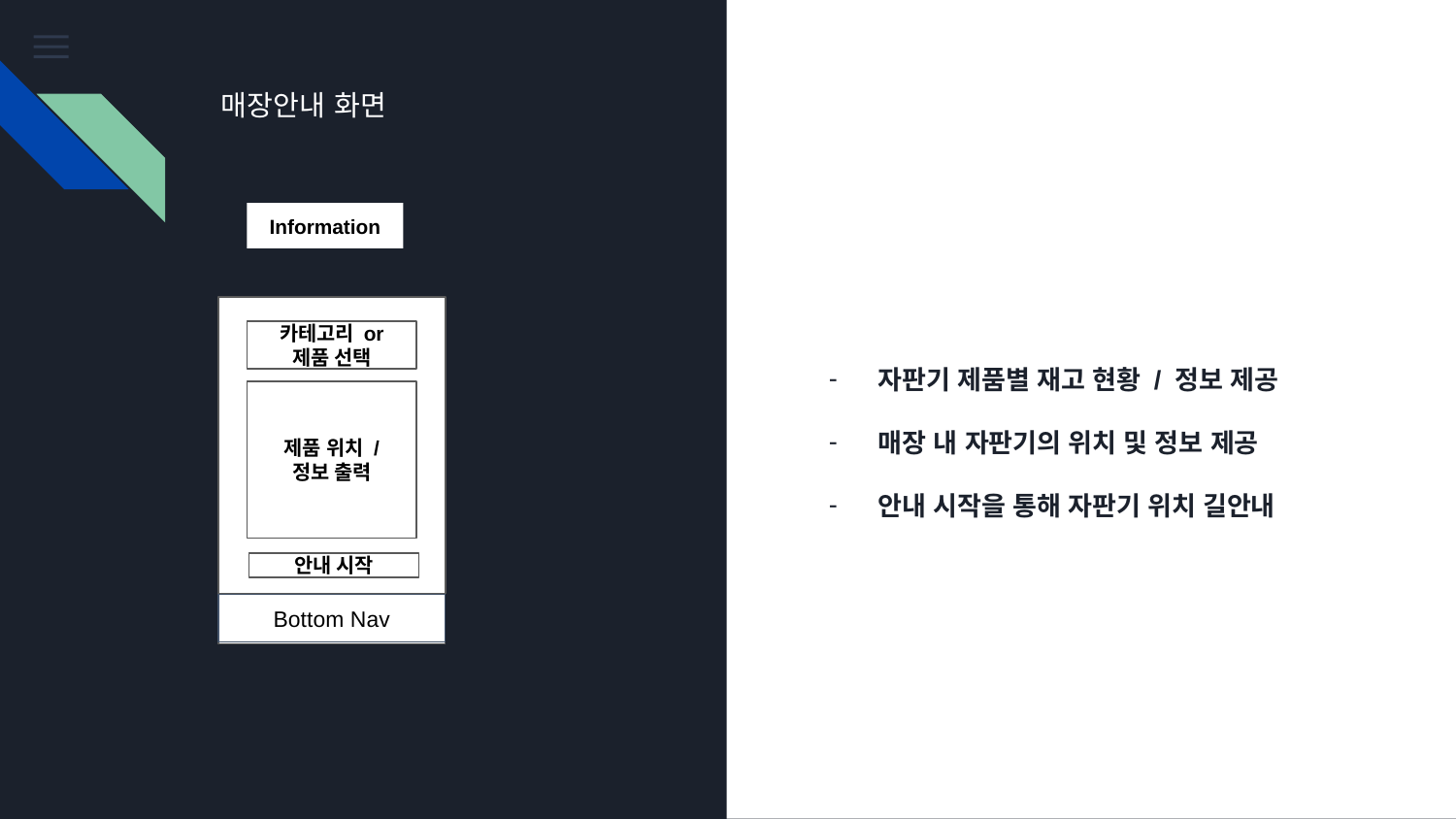

매장안내 화면
Information

자판기 제품별 재고 현황 / 정보 제공
매장 내 자판기의 위치 및 정보 제공
안내 시작을 통해 자판기 위치 길안내
카테고리 or
제품 선택
제품 위치 / 정보 출력
안내 시작
Bottom Nav